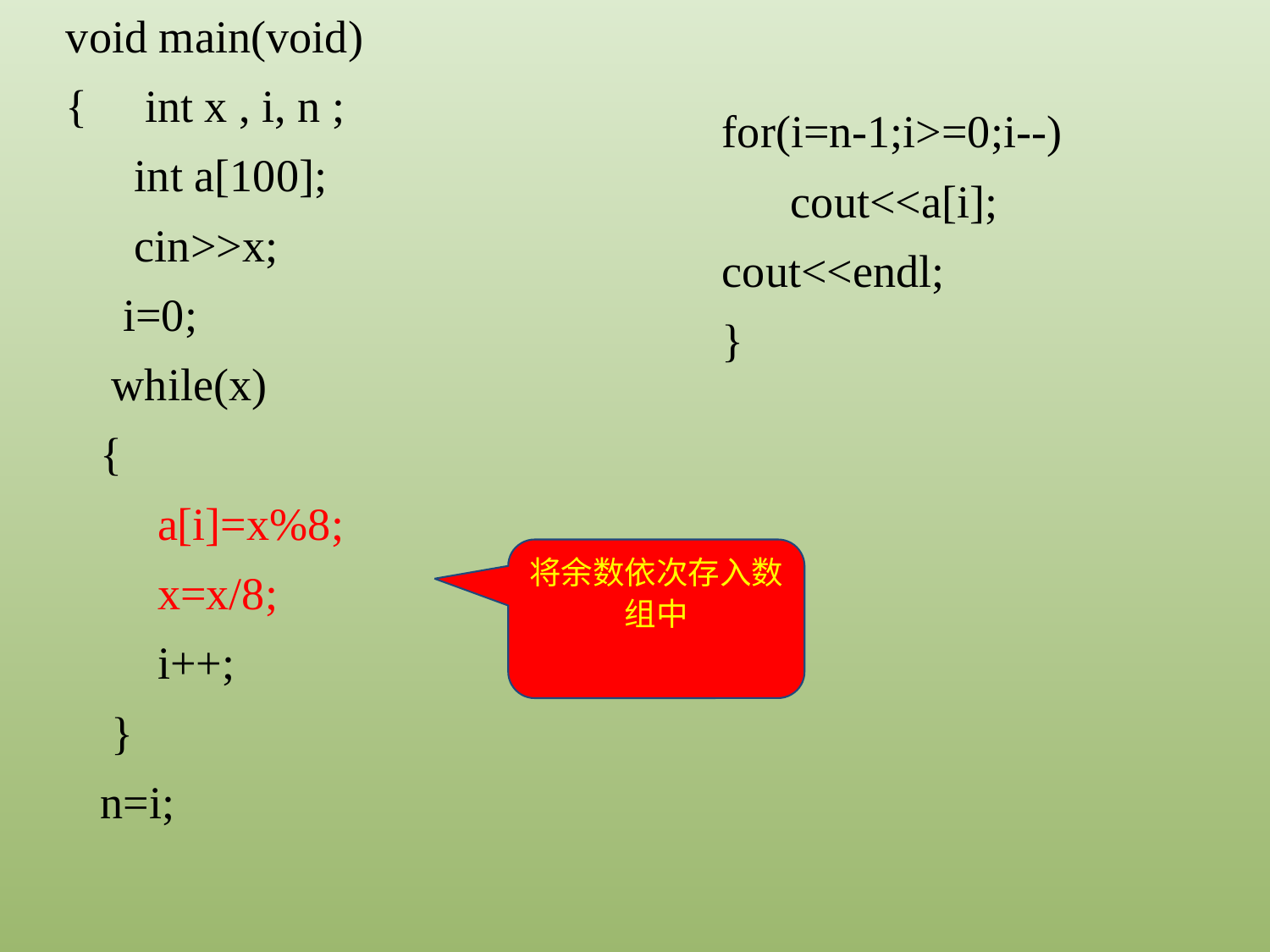

void main(void)
{     int x , i, n ;
      int a[100];
      cin>>x;
     i=0;
    while(x)
   {
        a[i]=x%8;
        x=x/8;
        i++;
    }
   n=i;
for(i=n-1;i>=0;i--)
      cout<<a[i];
cout<<endl;
}
将余数依次存入数组中
316